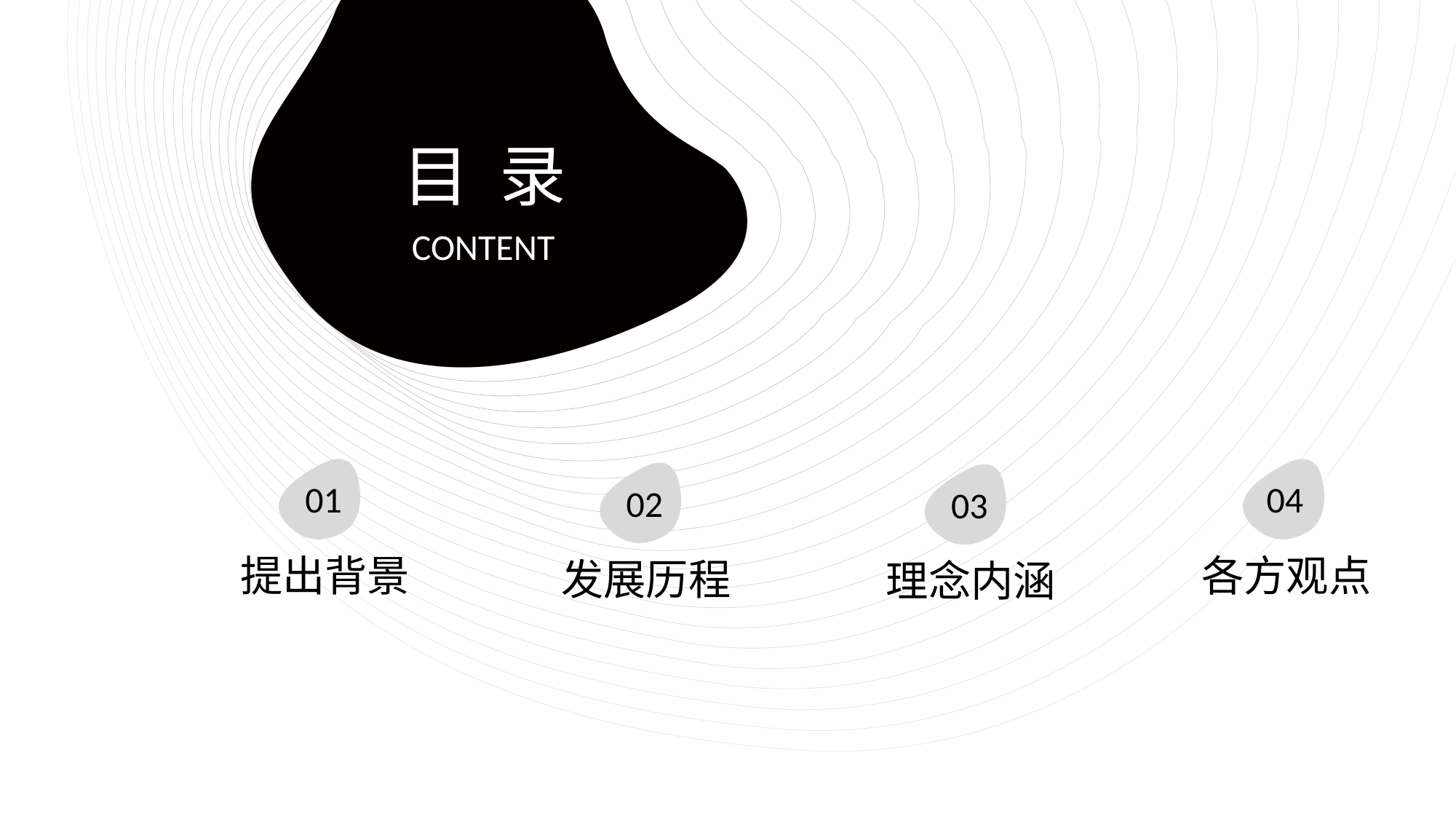

目  录
CONTENT

01

04

02

03
各方观点
提出背景
发展历程
理念内涵